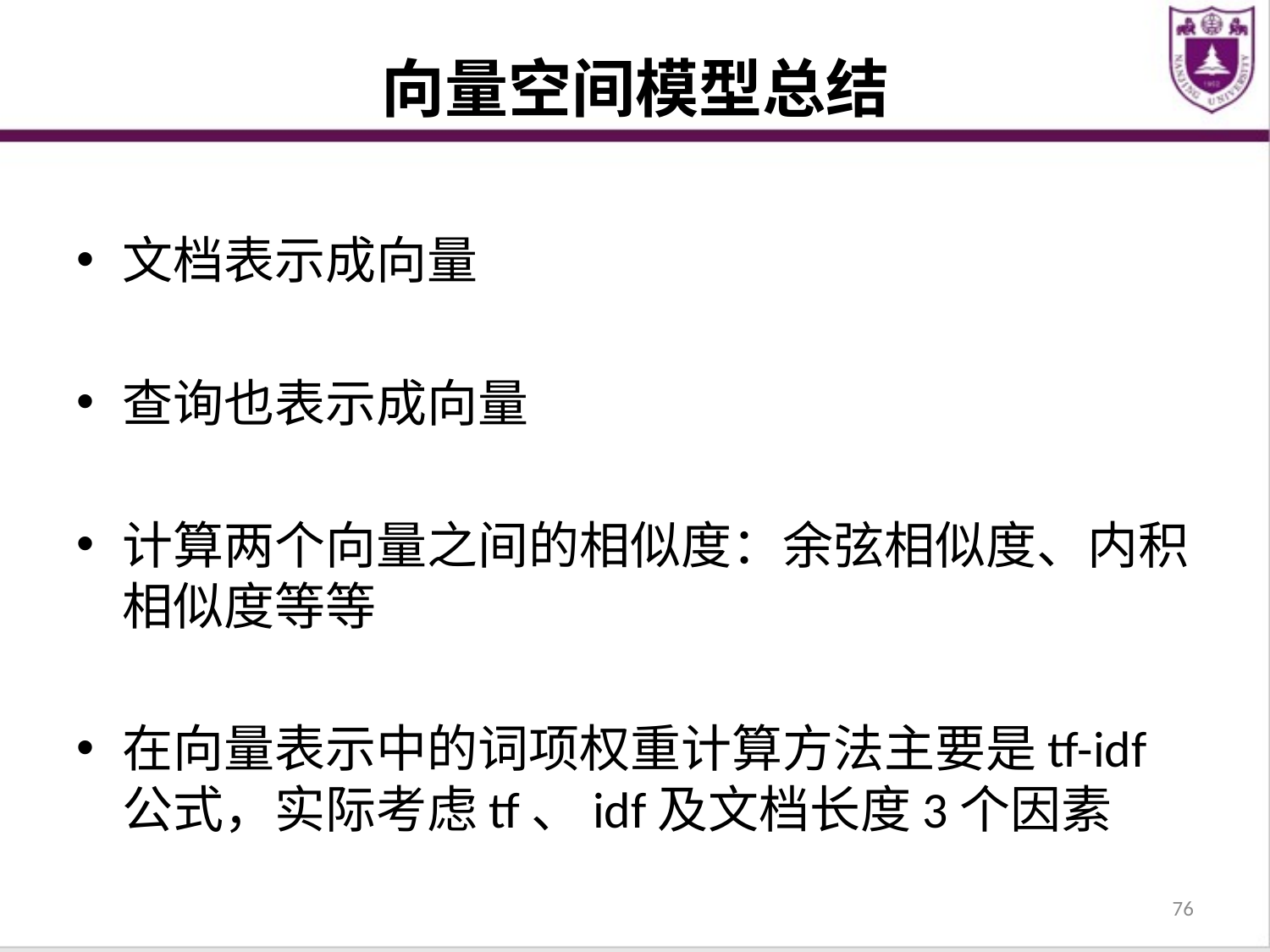

# 向量空间模型总结
文档表示成向量

查询也表示成向量

计算两个向量之间的相似度：余弦相似度、内积相似度等等

在向量表示中的词项权重计算方法主要是tf-idf公式，实际考虑tf、idf及文档长度3个因素
76